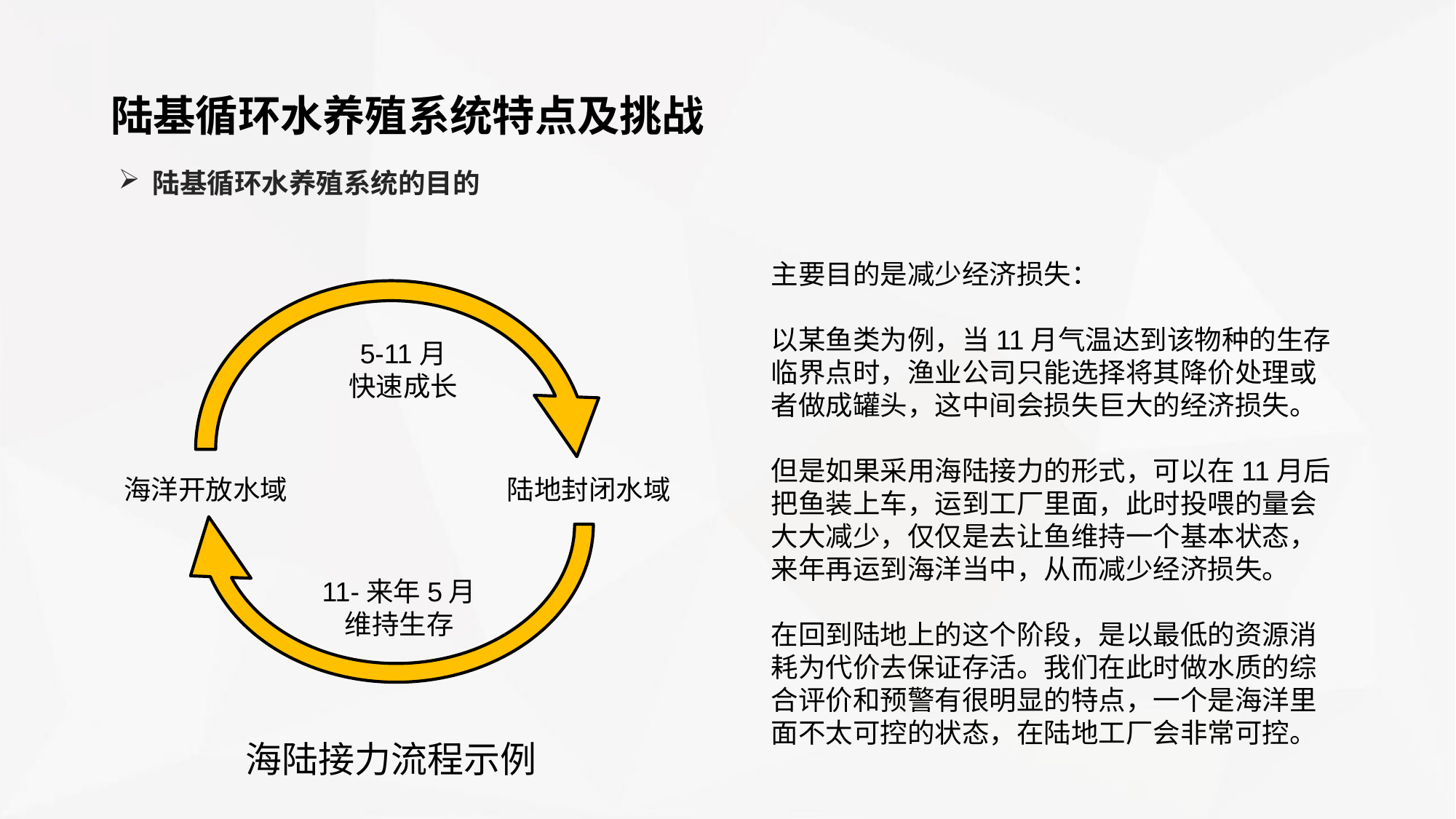

陆基循环水养殖系统特点及挑战
陆基循环水养殖系统的目的
主要目的是减少经济损失：

以某鱼类为例，当11月气温达到该物种的生存临界点时，渔业公司只能选择将其降价处理或者做成罐头，这中间会损失巨大的经济损失。

但是如果采用海陆接力的形式，可以在11月后把鱼装上车，运到工厂里面，此时投喂的量会大大减少，仅仅是去让鱼维持一个基本状态，来年再运到海洋当中，从而减少经济损失。

在回到陆地上的这个阶段，是以最低的资源消耗为代价去保证存活。我们在此时做水质的综合评价和预警有很明显的特点，一个是海洋里面不太可控的状态，在陆地工厂会非常可控。

海洋开放水域
陆地封闭水域
5-11月
快速成长
11-来年5月
维持生存
海陆接力流程示例